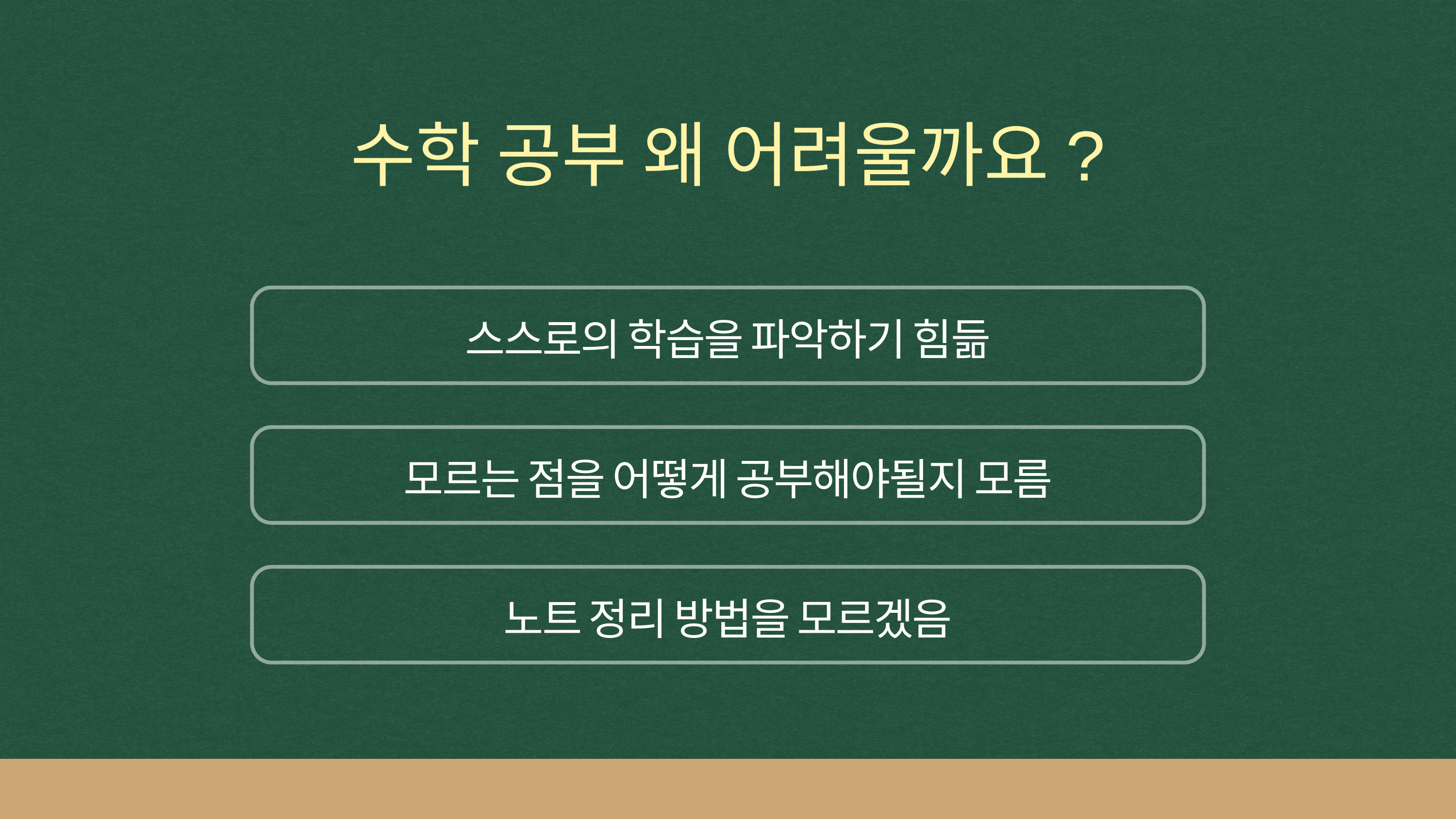

수학 공부 왜 어려울까요?

스스로의 학습을 파악하기 힘듦

모르는 점을 어떻게 공부해야될지 모름

노트 정리 방법을 모르겠음